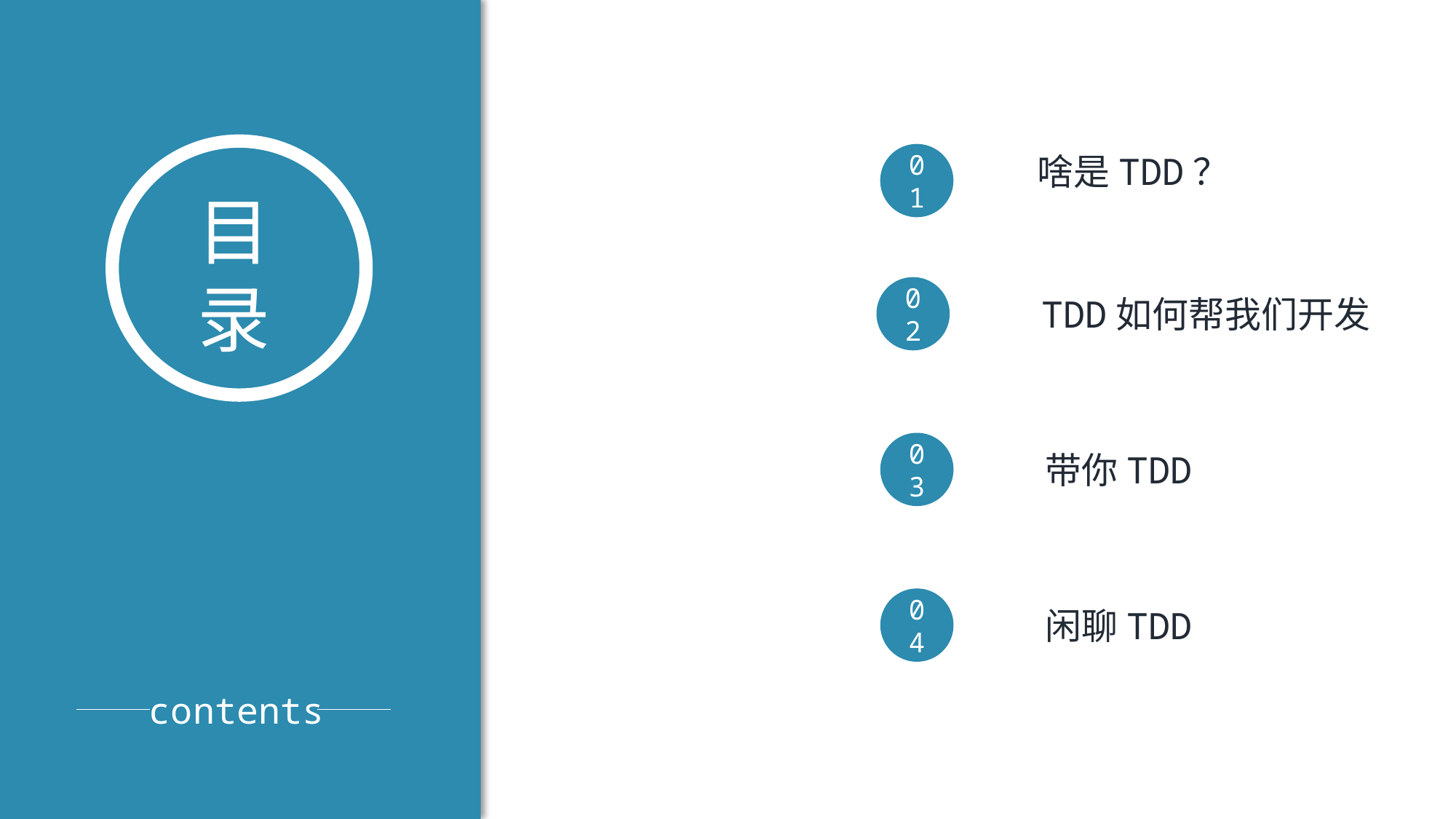

contents
啥是TDD？
0
1
目录
02
TDD如何帮我们开发
03
带你TDD
04
闲聊TDD